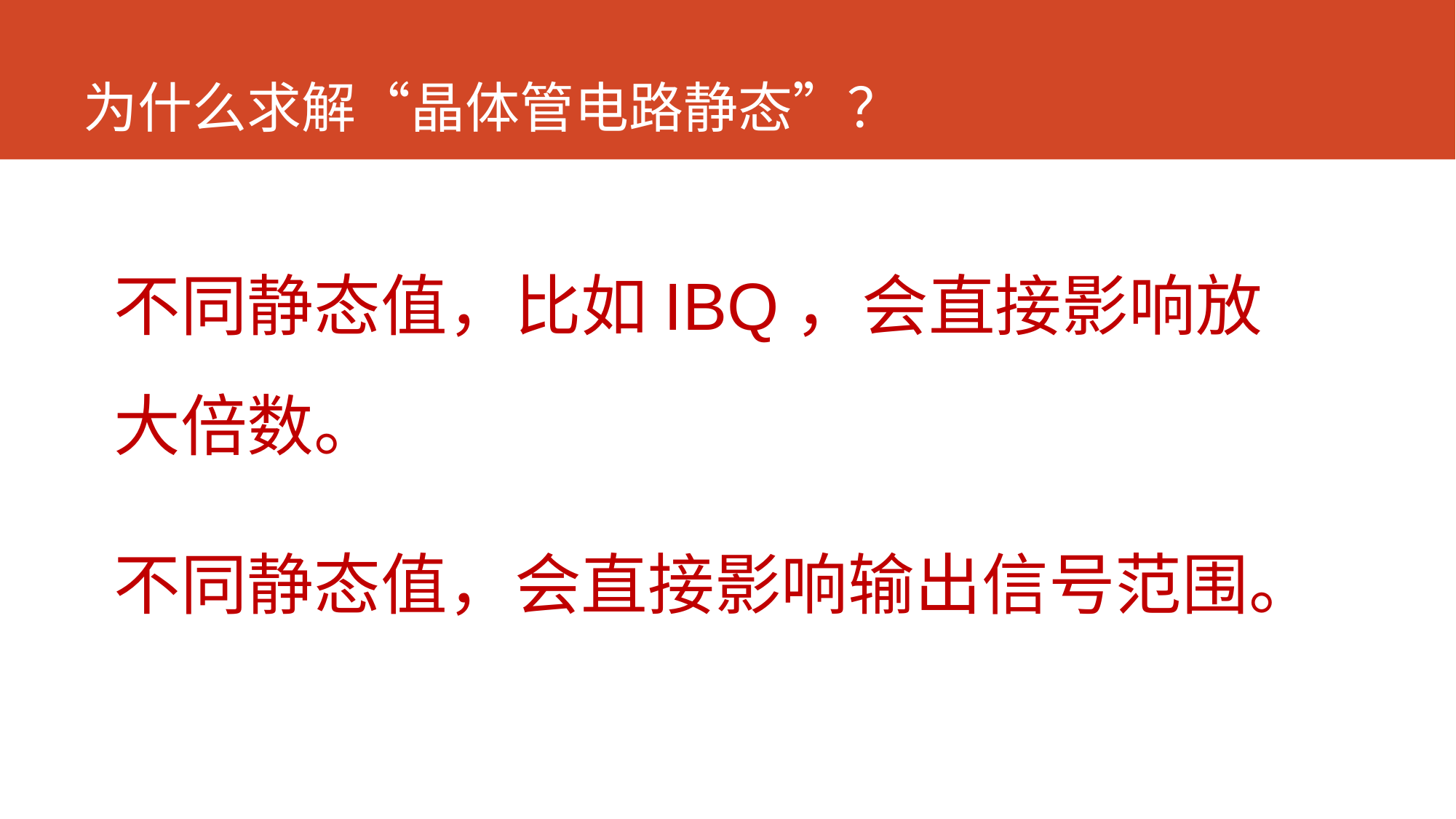

# 为什么求解“晶体管电路静态”？
不同静态值，比如IBQ，会直接影响放大倍数。
不同静态值，会直接影响输出信号范围。